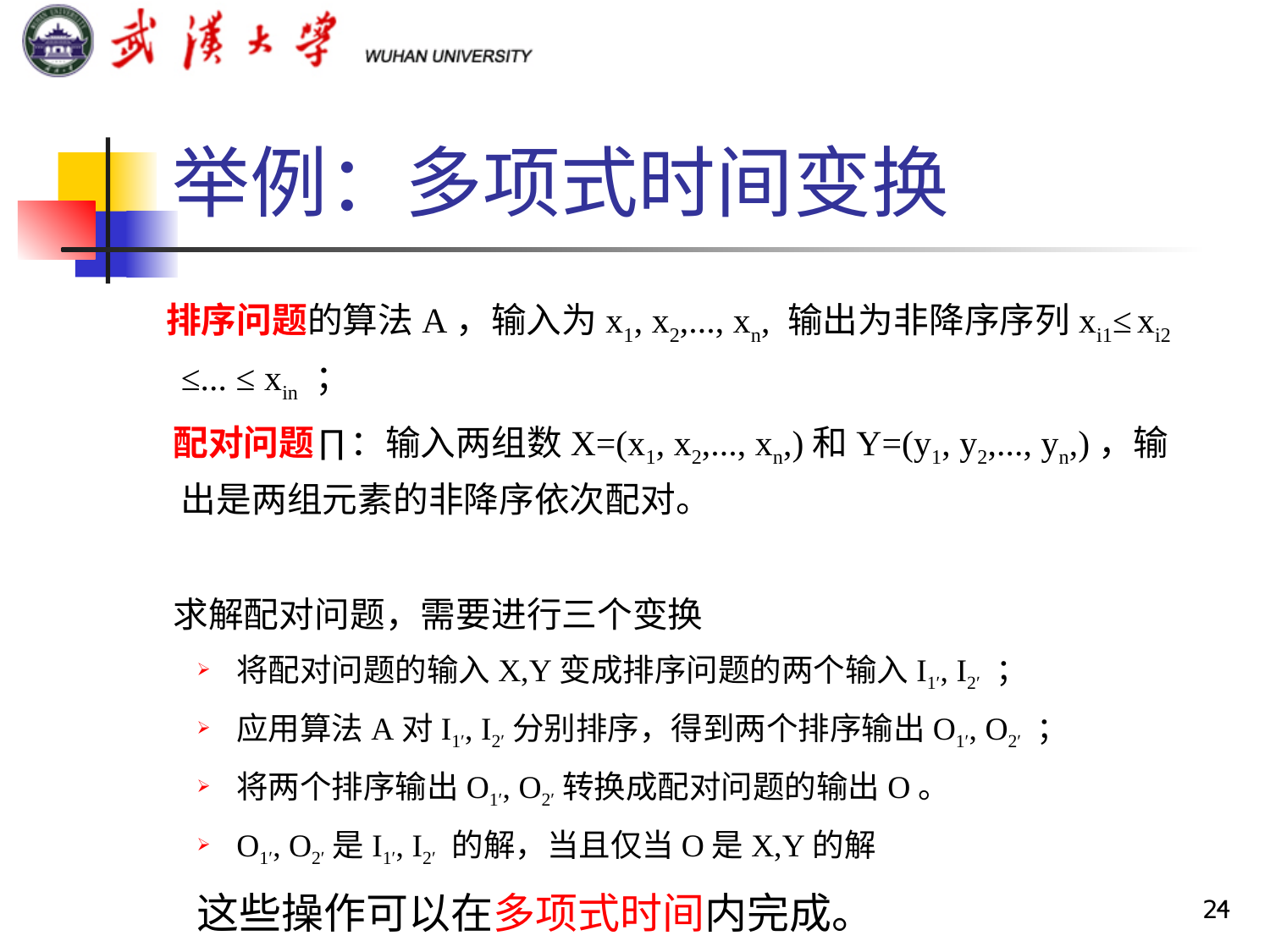

# 举例：多项式时间变换
   排序问题的算法A，输入为x1, x2,..., xn, 输出为非降序序列xi1≤ xi2 ≤... ≤ xin ；
    配对问题∏：输入两组数X=(x1, x2,..., xn,)和Y=(y1, y2,..., yn,)，输出是两组元素的非降序依次配对。

    求解配对问题，需要进行三个变换
将配对问题的输入X,Y变成排序问题的两个输入I1′, I2′ ；
应用算法A对I1′, I2′分别排序，得到两个排序输出O1′, O2′ ；
将两个排序输出O1′, O2′转换成配对问题的输出O。
O1′, O2′是I1′, I2′ 的解，当且仅当O是X,Y的解
这些操作可以在多项式时间内完成。
24